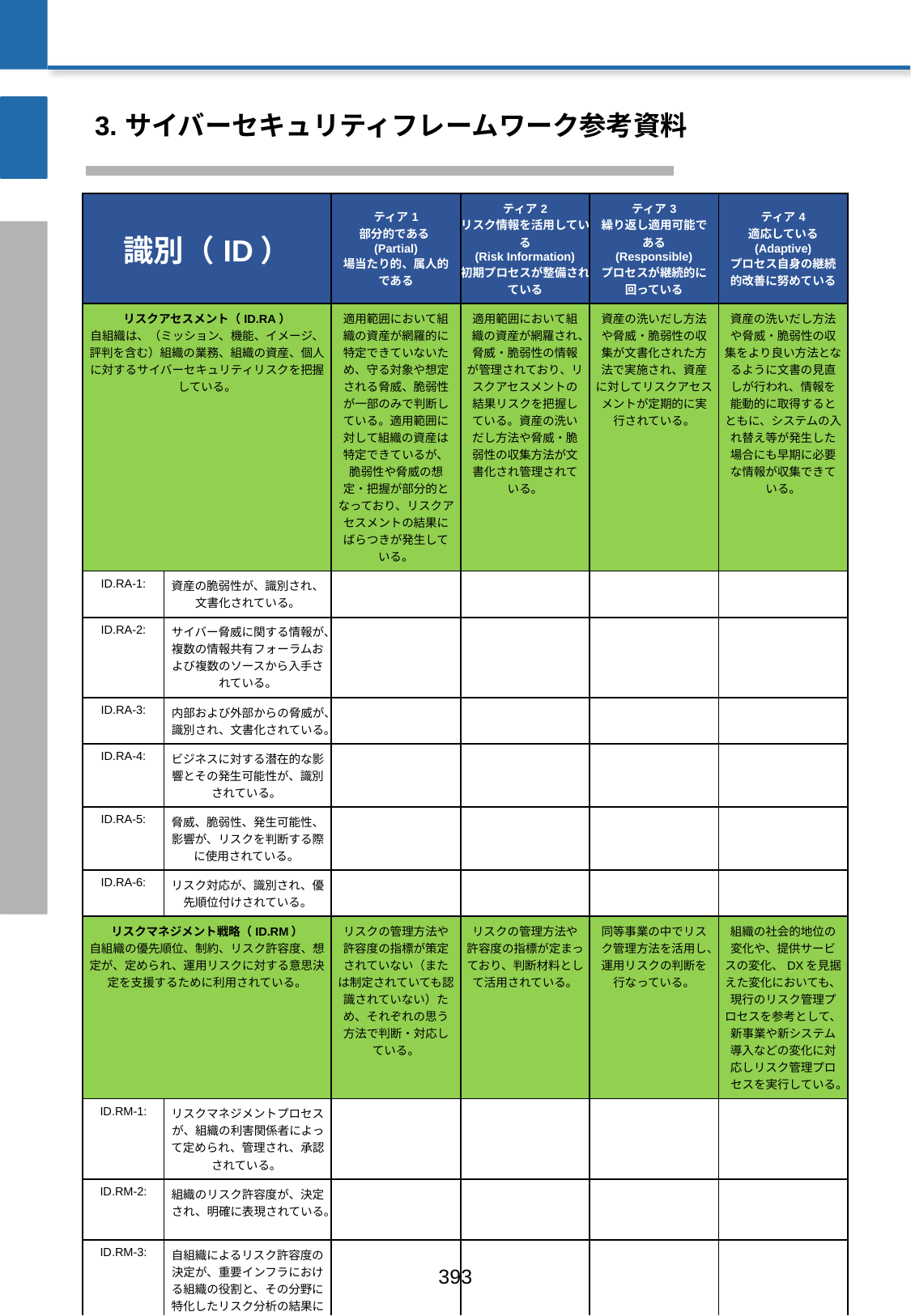

3. サイバーセキュリティフレームワーク参考資料
| 識別（ID） |  | ティア1 部分的である(Partial) 場当たり的、属人的である | ティア2 リスク情報を活用している (Risk Information) 初期プロセスが整備されている | ティア3 繰り返し適用可能である (Responsible) プロセスが継続的に回っている | ティア4 適応している (Adaptive) プロセス自身の継続的改善に努めている |
| --- | --- | --- | --- | --- | --- |
| リスクアセスメント（ID.RA） 自組織は、（ミッション、機能、イメージ、評判を含む）組織の業務、組織の資産、個人に対するサイバーセキュリティリスクを把握している。 |  | 適用範囲において組織の資産が網羅的に特定できていないため、守る対象や想定される脅威、脆弱性が一部のみで判断している。適用範囲に対して組織の資産は特定できているが、脆弱性や脅威の想定・把握が部分的となっており、リスクアセスメントの結果にばらつきが発生している。 | 適用範囲において組織の資産が網羅され、脅威・脆弱性の情報が管理されており、リスクアセスメントの結果リスクを把握している。資産の洗いだし方法や脅威・脆弱性の収集方法が文書化され管理されている。 | 資産の洗いだし方法や脅威・脆弱性の収集が文書化された方法で実施され、資産に対してリスクアセスメントが定期的に実行されている。 | 資産の洗いだし方法や脅威・脆弱性の収集をより良い方法となるように文書の見直しが行われ、情報を能動的に取得するとともに、システムの入れ替え等が発生した場合にも早期に必要な情報が収集できている。 |
| ID.RA-1: | 資産の脆弱性が、識別され、文書化されている。 |  |  |  |  |
| ID.RA-2: | サイバー脅威に関する情報が、複数の情報共有フォーラムおよび複数のソースから入手されている。 |  |  |  |  |
| ID.RA-3: | 内部および外部からの脅威が、識別され、文書化されている。 |  |  |  |  |
| ID.RA-4: | ビジネスに対する潜在的な影響とその発生可能性が、識別されている。 |  |  |  |  |
| ID.RA-5: | 脅威、脆弱性、発生可能性、影響が、リスクを判断する際に使用されている。 |  |  |  |  |
| ID.RA-6: | リスク対応が、識別され、優先順位付けされている。 |  |  |  |  |
| リスクマネジメント戦略（ID.RM） 自組織の優先順位、制約、リスク許容度、想定が、定められ、運用リスクに対する意思決定を支援するために利用されている。 |  | リスクの管理方法や許容度の指標が策定されていない（または制定されていても認識されていない）ため、それぞれの思う方法で判断・対応している。 | リスクの管理方法や許容度の指標が定まっており、判断材料として活用されている。 | 同等事業の中でリスク管理方法を活用し、運用リスクの判断を行なっている。 | 組織の社会的地位の変化や、提供サービスの変化、DXを見据えた変化においても、現行のリスク管理プロセスを参考として、新事業や新システム導入などの変化に対応しリスク管理プロセスを実行している。 |
| ID.RM-1: | リスクマネジメントプロセスが、組織の利害関係者によって定められ、管理され、承認されている。 |  |  |  |  |
| ID.RM-2: | 組織のリスク許容度が、決定され、明確に表現されている。 |  |  |  |  |
| ID.RM-3: | 自組織によるリスク許容度の決定が、重要インフラにおける組織の役割と、その分野に特化したリスク分析の結果に基づいて行われている。 |  |  |  |  |
393